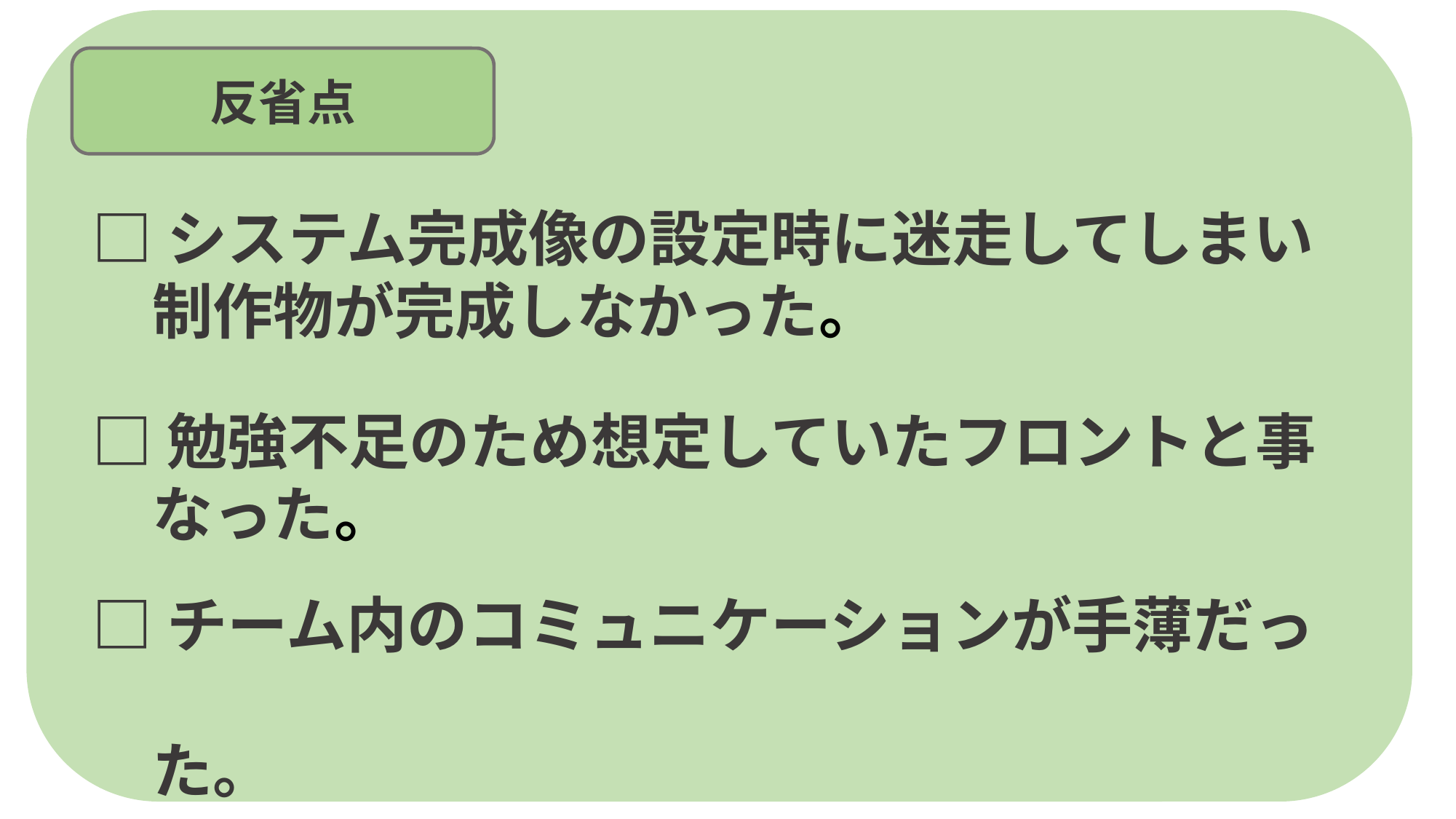

反省点
□システム完成像の設定時に迷走してしまい
　制作物が完成しなかった。
END
□勉強不足のため想定していたフロントと事
　なった。
□チーム内のコミュニケーションが手薄だっ
　た。